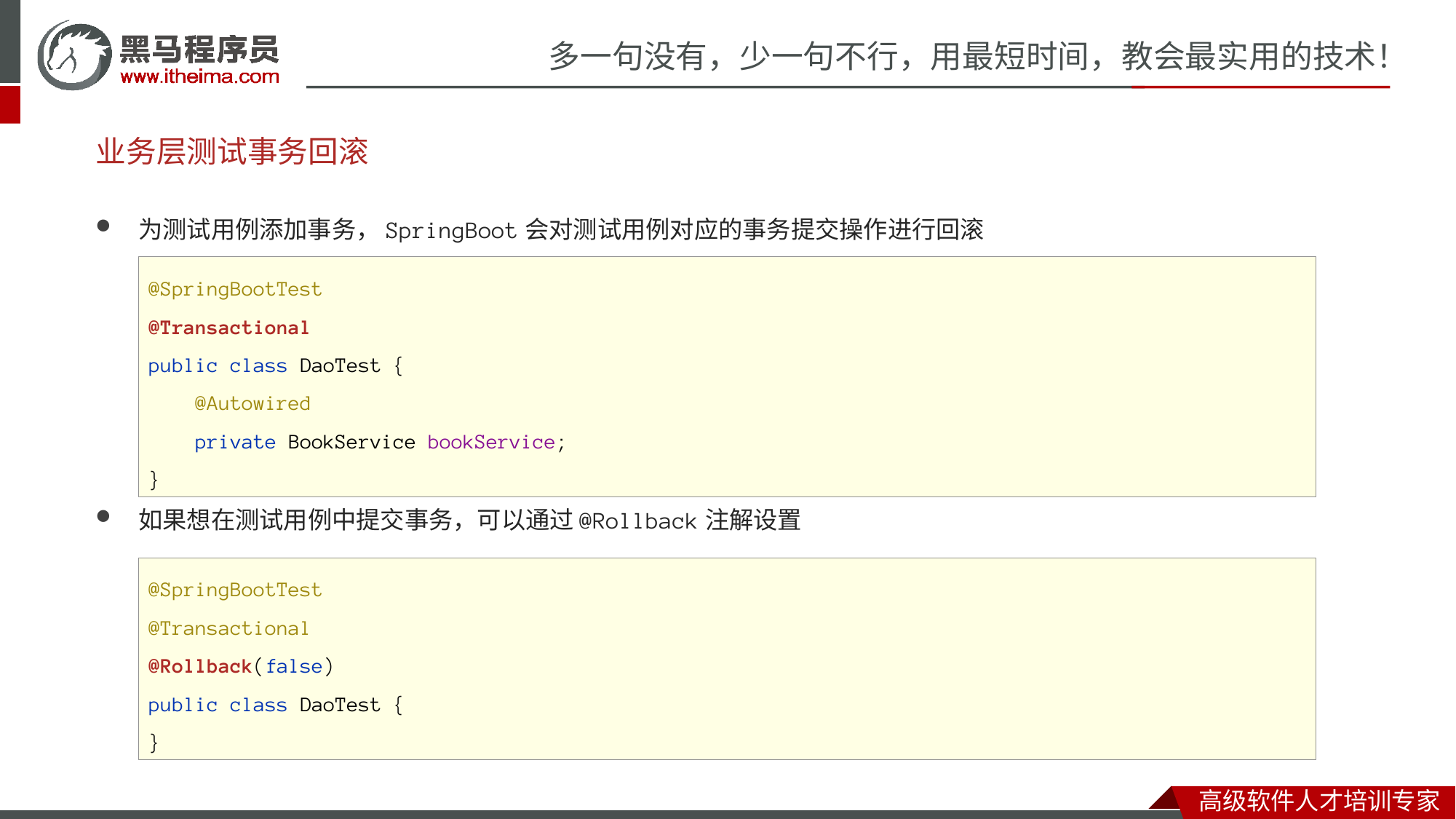

# 业务层测试事务回滚
为测试用例添加事务，SpringBoot会对测试用例对应的事务提交操作进行回滚

如果想在测试用例中提交事务，可以通过@Rollback注解设置

@SpringBootTest
@Transactional
public class DaoTest {
    @Autowired
    private BookService bookService;
}
@SpringBootTest
@Transactional
@Rollback(false)
public class DaoTest {
}